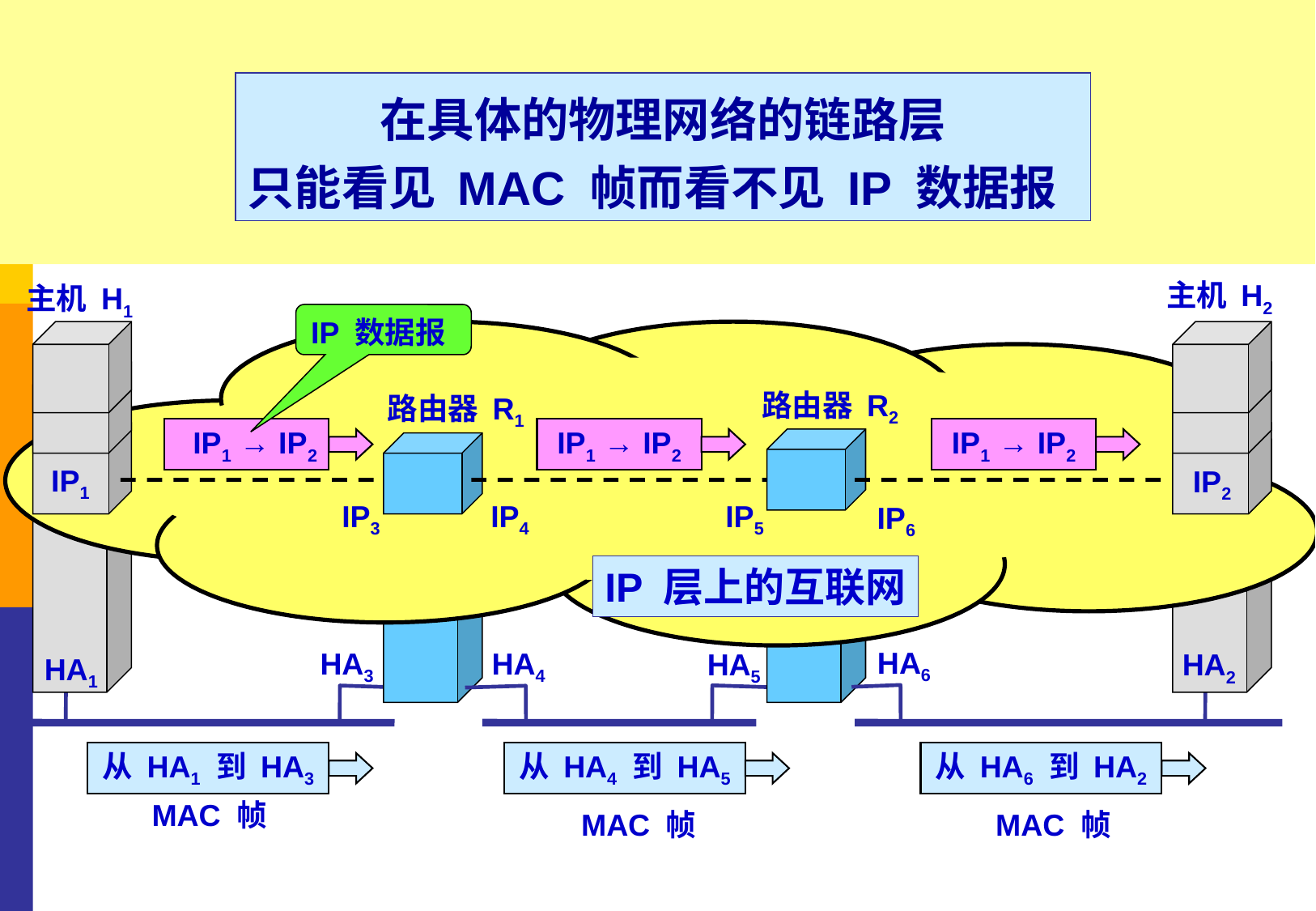

在具体的物理网络的链路层
只能看见 MAC 帧而看不见 IP 数据报
主机 H2
主机 H1

路由器 R2
路由器 R1

IP1
IP2

IP3
IP4
IP5
IP6
IP 层上的互联网
HA6
HA3
HA4
HA5
HA2
HA1

IP 数据报
  IP1 → IP2

IP1 → IP2

IP1 → IP2

从 HA1 到 HA3

从 HA4 到 HA5

从 HA6 到 HA2

MAC 帧
MAC 帧
MAC 帧